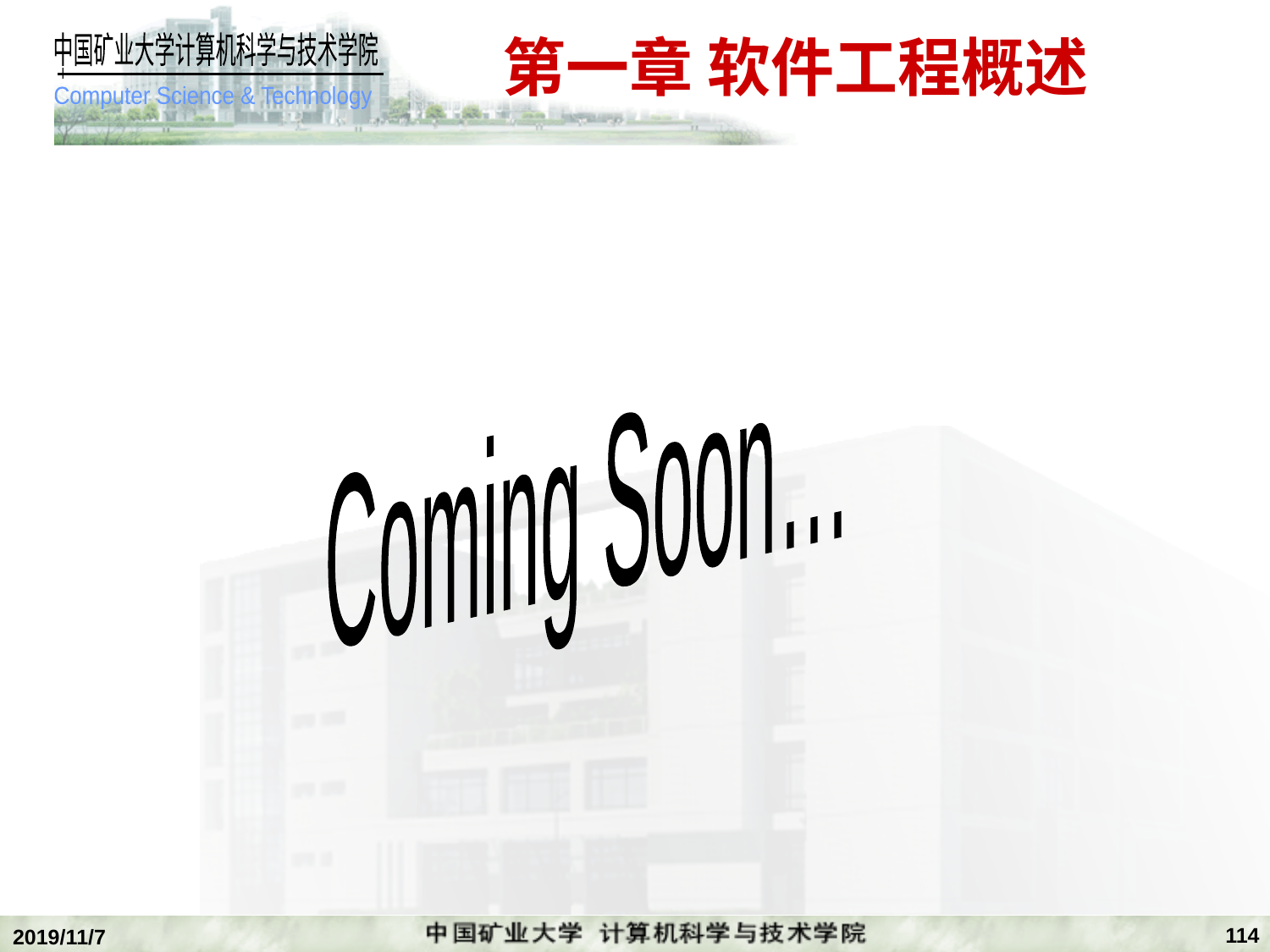

# 第一章 软件工程概述

Coming Soon…
114
2019/11/7